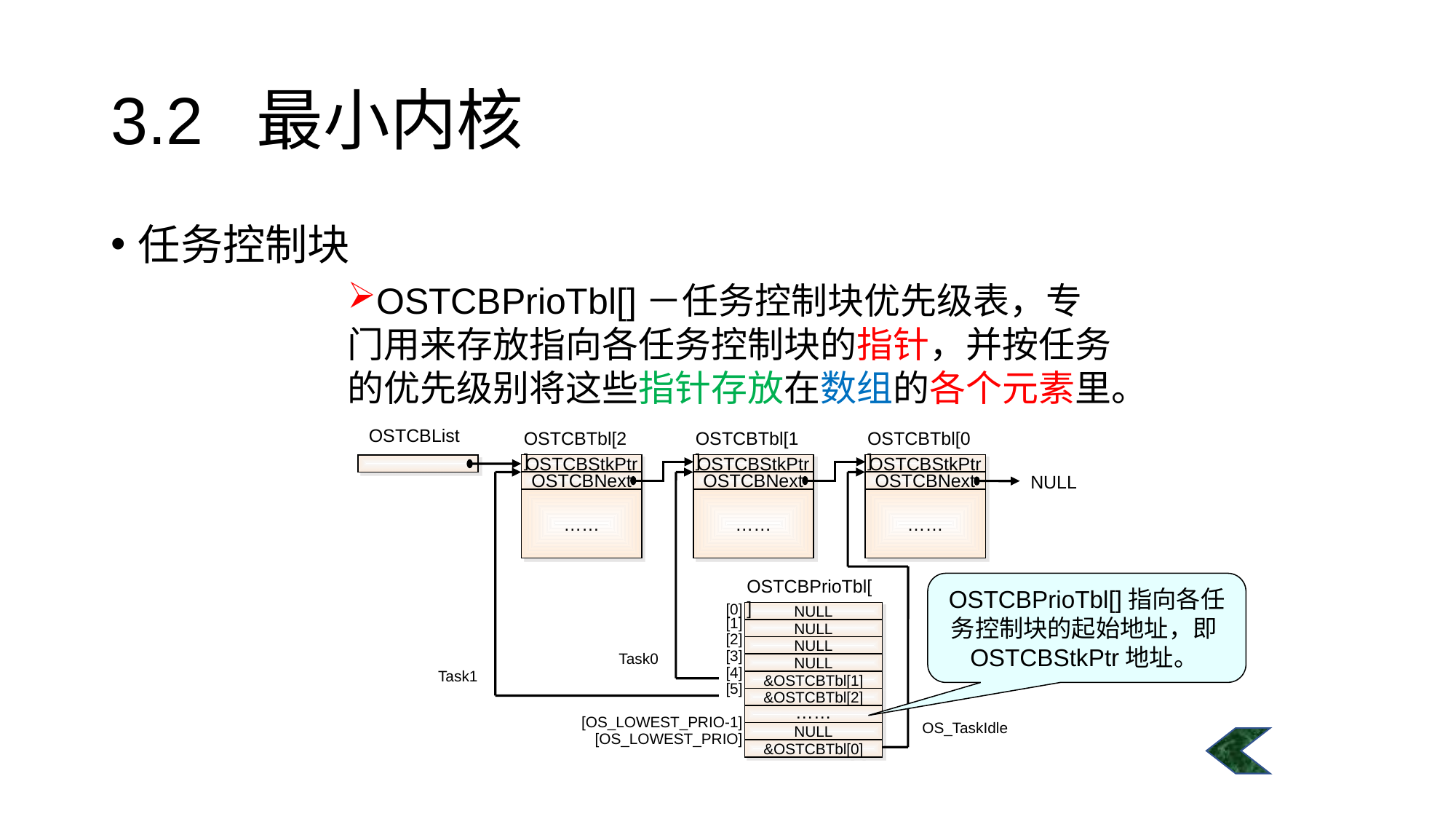

# 3.2  最小内核
任务控制块
OSTCBPrioTbl[]－任务控制块优先级表，专门用来存放指向各任务控制块的指针，并按任务的优先级别将这些指针存放在数组的各个元素里。
OSTCBList

OSTCBTbl[2]
OSTCBStkPtr
OSTCBNext
……
OSTCBTbl[1]
OSTCBStkPtr
OSTCBNext
……
OSTCBTbl[0]
OSTCBStkPtr
OSTCBNext
……

NULL

OSTCBPrioTbl[ ]
[0]
[1]
[2]
[3]
[4]
[5]

[OS_LOWEST_PRIO-1]
[OS_LOWEST_PRIO]
NULL
NULL
NULL
NULL
&OSTCBTbl[1]
&OSTCBTbl[2]
……
NULL
&OSTCBTbl[0]
Task0
Task1
OS_TaskIdle
OSTCBPrioTbl[]指向各任务控制块的起始地址，即OSTCBStkPtr地址。